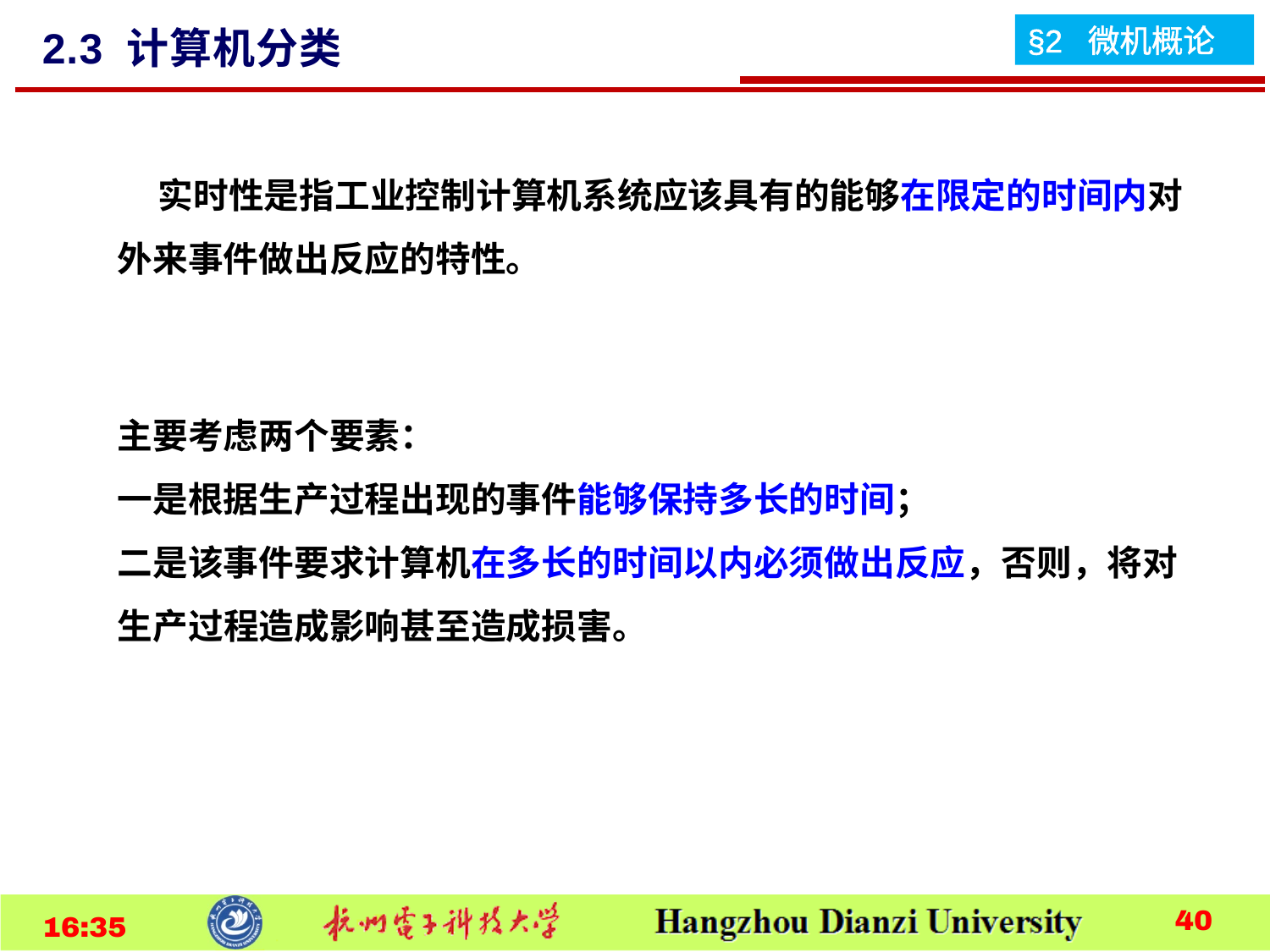

2.3 计算机分类
    实时性是指工业控制计算机系统应该具有的能够在限定的时间内对外来事件做出反应的特性。
主要考虑两个要素：
一是根据生产过程出现的事件能够保持多长的时间；
二是该事件要求计算机在多长的时间以内必须做出反应，否则，将对生产过程造成影响甚至造成损害。